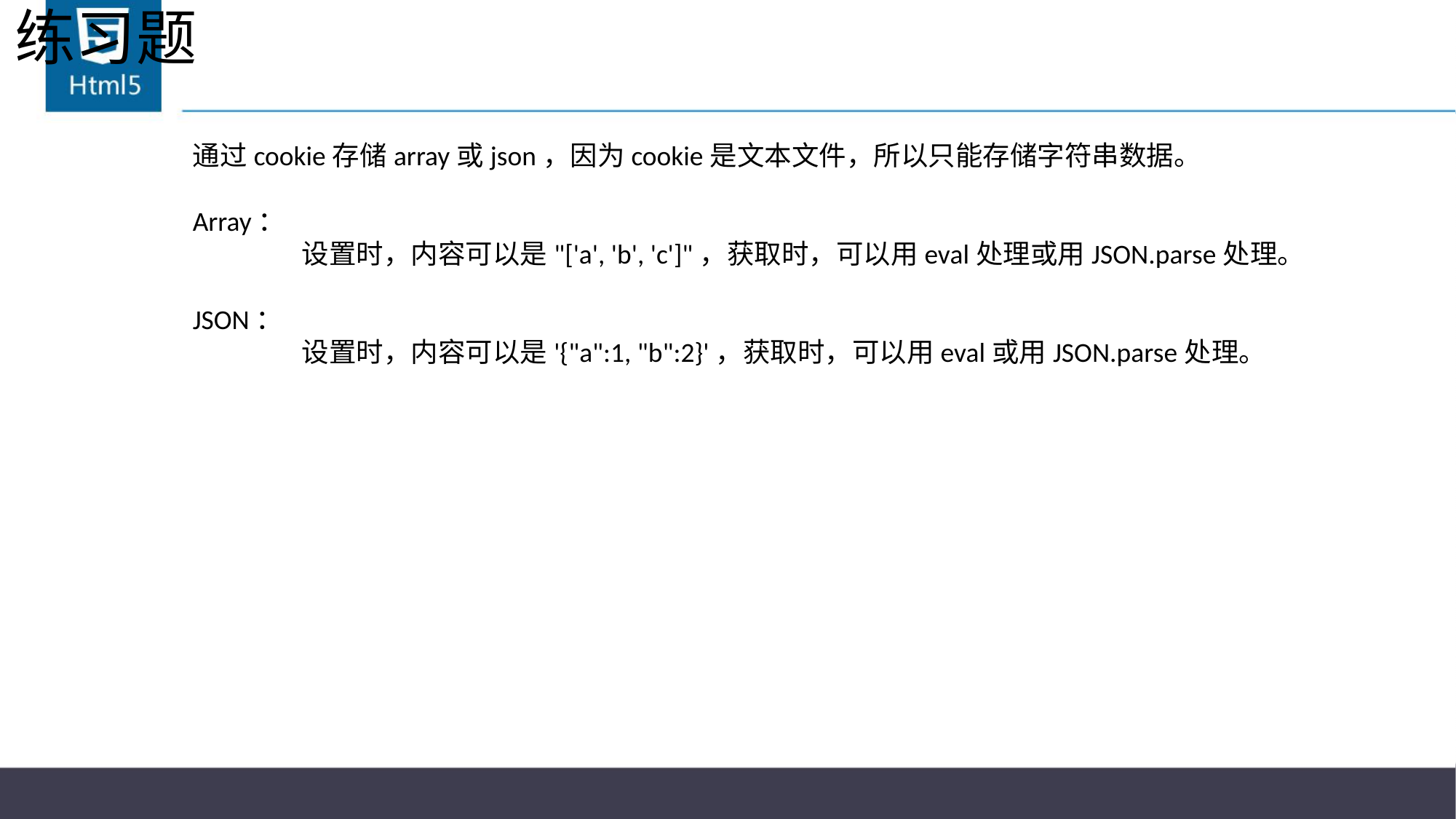

# 练习题
通过cookie存储array或json，因为cookie是文本文件，所以只能存储字符串数据。

Array：
	设置时，内容可以是"['a', 'b', 'c']"，获取时，可以用eval处理或用JSON.parse处理。

JSON：
	设置时，内容可以是'{"a":1, "b":2}'，获取时，可以用eval或用JSON.parse处理。